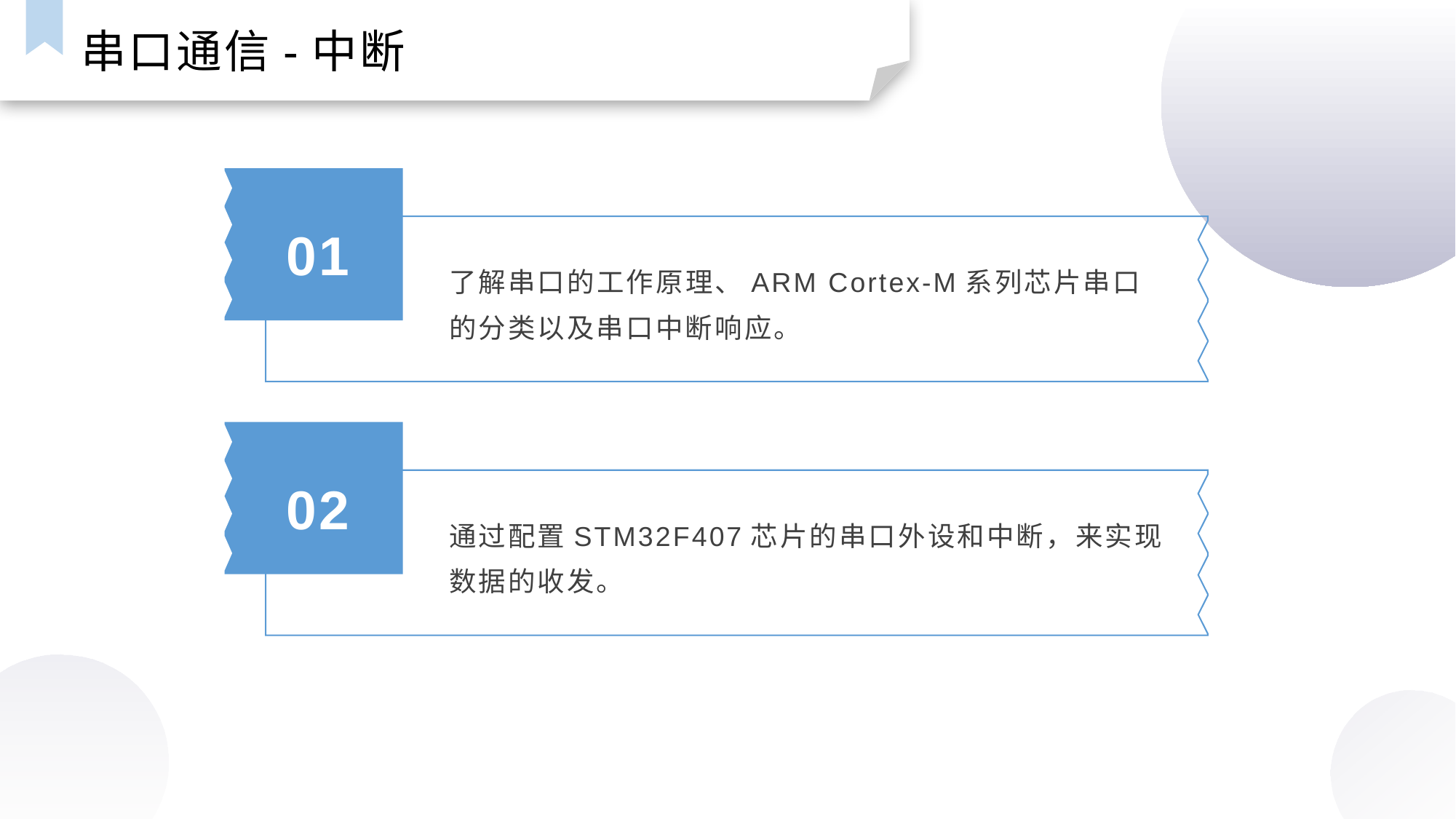

串口通信-中断

01

了解串口的工作原理、ARM Cortex-M系列芯片串口的分类以及串口中断响应。

02

通过配置STM32F407芯片的串口外设和中断，来实现数据的收发。